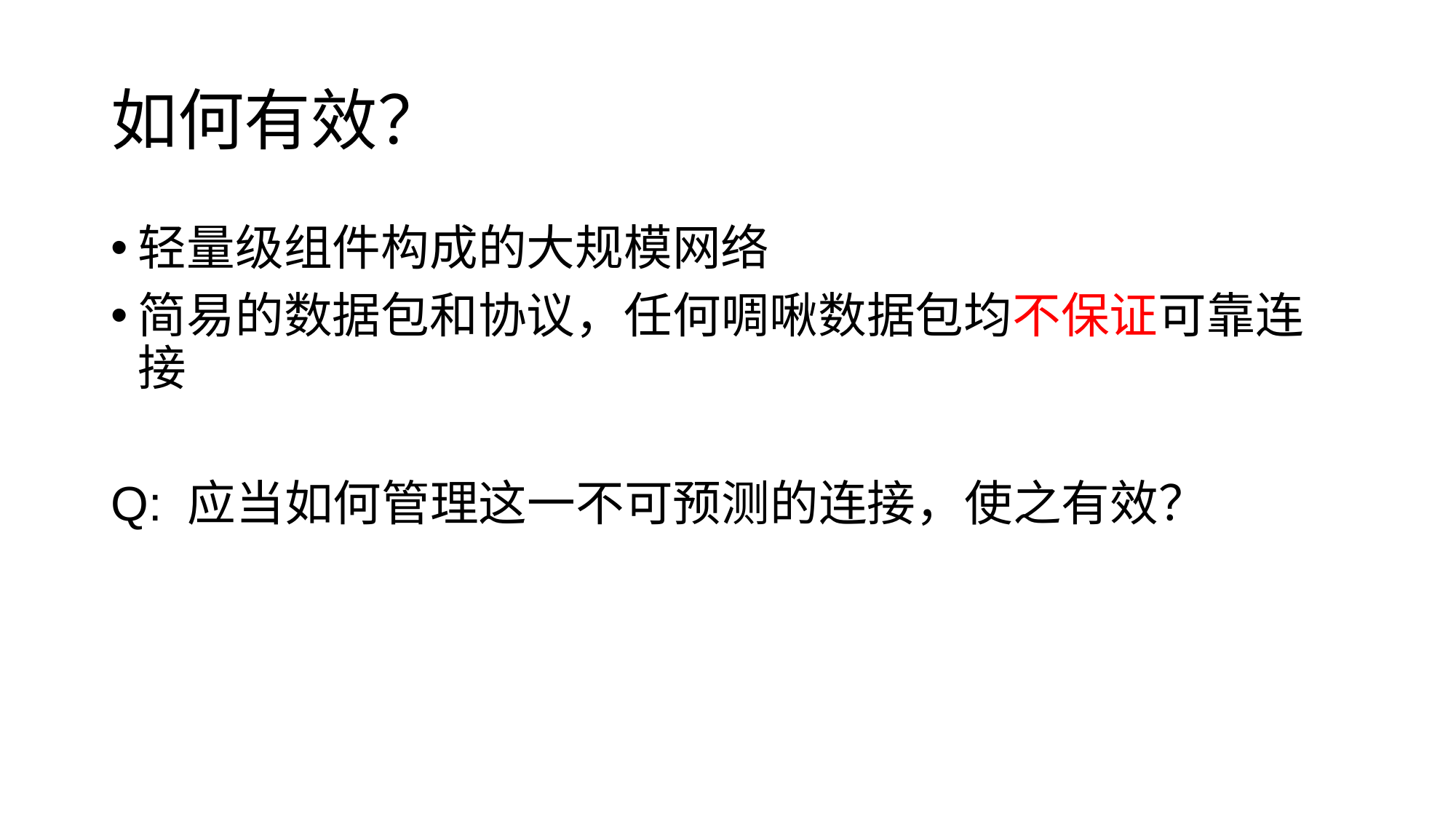

# 如何有效？
轻量级组件构成的大规模网络
简易的数据包和协议，任何啁啾数据包均不保证可靠连接

Q: 应当如何管理这一不可预测的连接，使之有效？